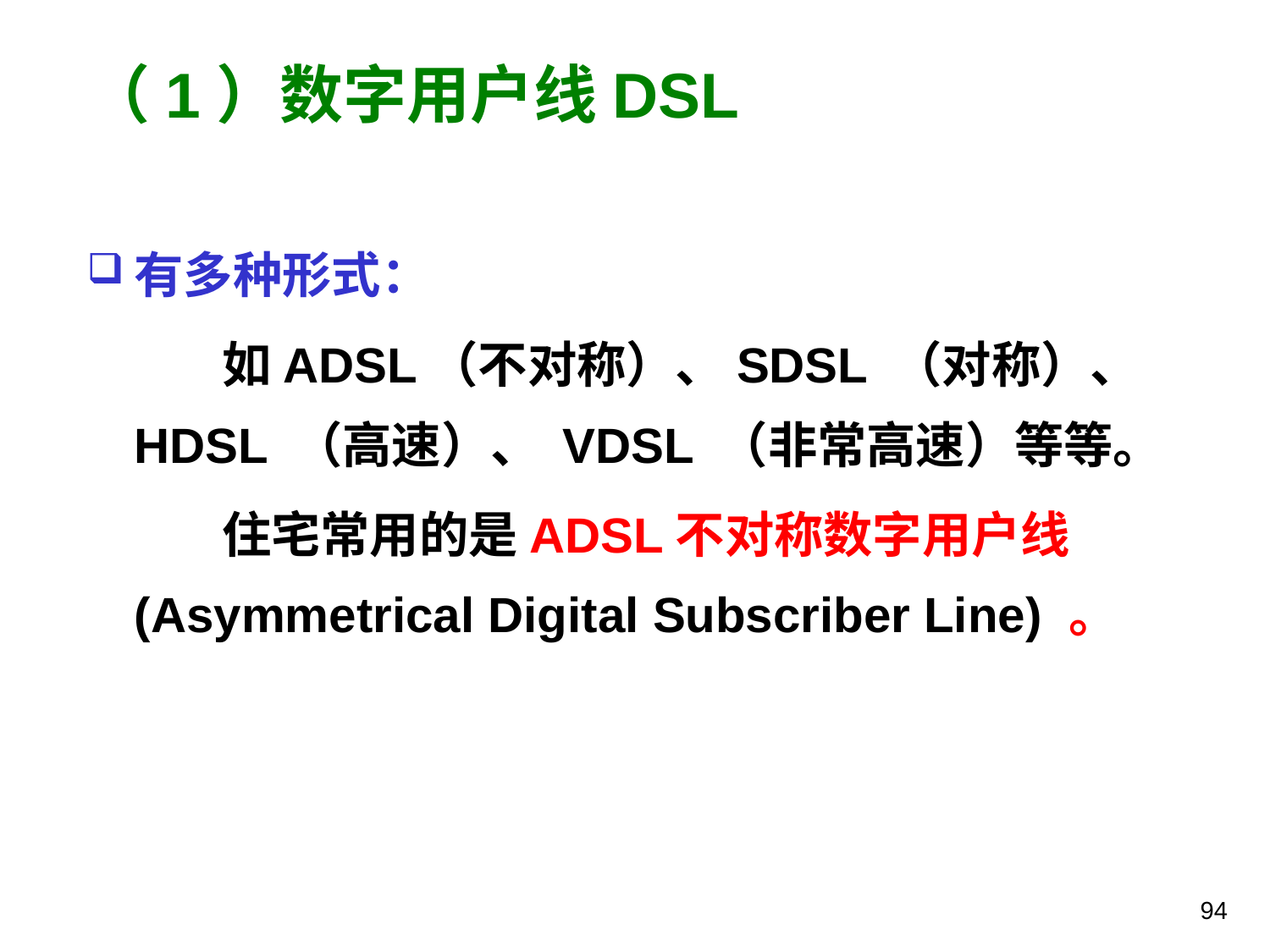

# （1）数字用户线DSL
有多种形式：
           如ADSL（不对称）、SDSL （对称）、HDSL （高速）、 VDSL （非常高速）等等。
           住宅常用的是ADSL不对称数字用户线(Asymmetrical Digital Subscriber Line) 。

94